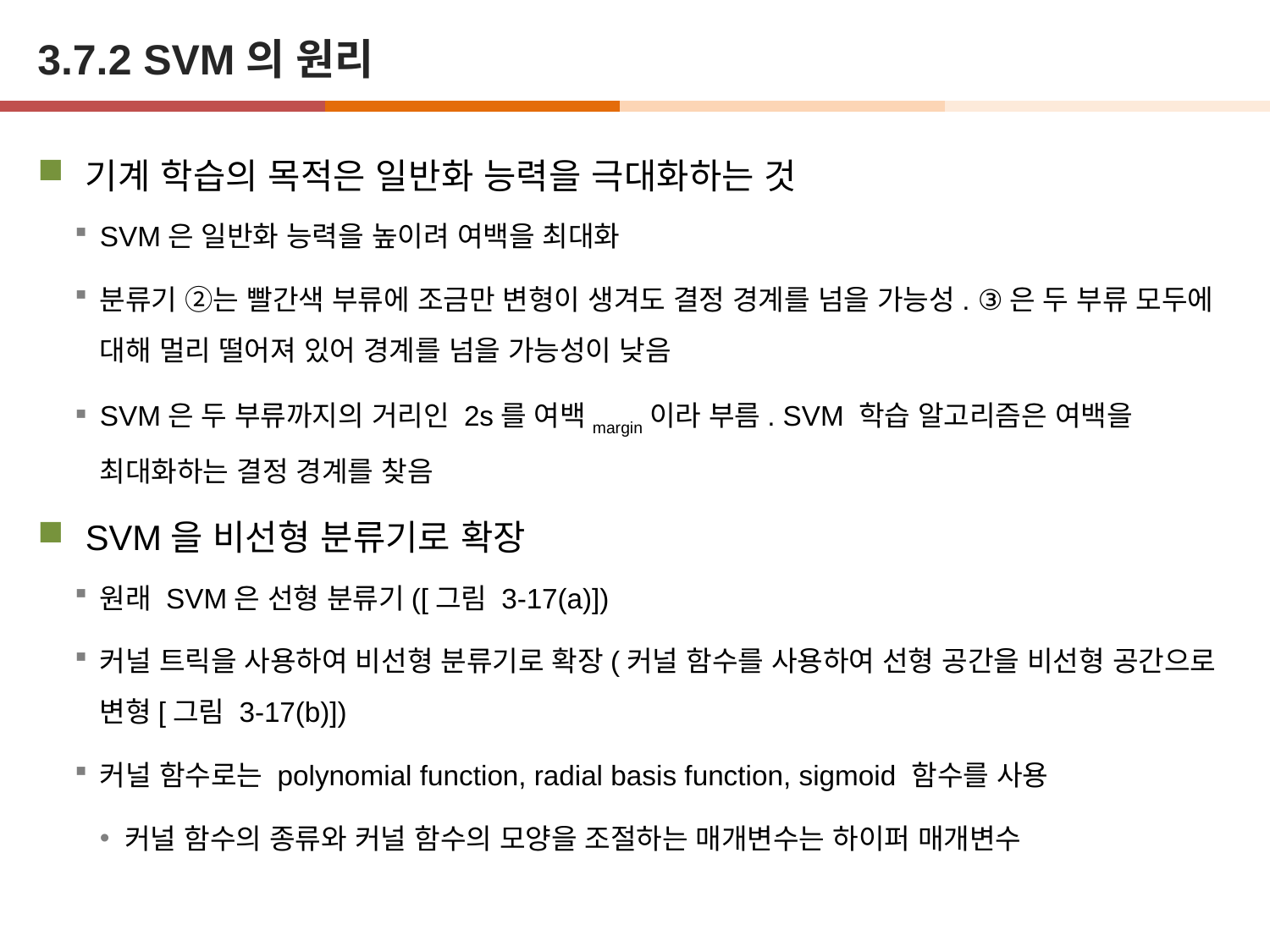

# 3.7.2 SVM의 원리
기계 학습의 목적은 일반화 능력을 극대화하는 것
SVM은 일반화 능력을 높이려 여백을 최대화
분류기 ②는 빨간색 부류에 조금만 변형이 생겨도 결정 경계를 넘을 가능성. ③은 두 부류 모두에 대해 멀리 떨어져 있어 경계를 넘을 가능성이 낮음
SVM은 두 부류까지의 거리인 2s를 여백margin이라 부름. SVM 학습 알고리즘은 여백을 최대화하는 결정 경계를 찾음
SVM을 비선형 분류기로 확장
원래 SVM은 선형 분류기([그림 3-17(a)])
커널 트릭을 사용하여 비선형 분류기로 확장(커널 함수를 사용하여 선형 공간을 비선형 공간으로 변형[그림 3-17(b)])
커널 함수로는 polynomial function, radial basis function, sigmoid 함수를 사용
커널 함수의 종류와 커널 함수의 모양을 조절하는 매개변수는 하이퍼 매개변수